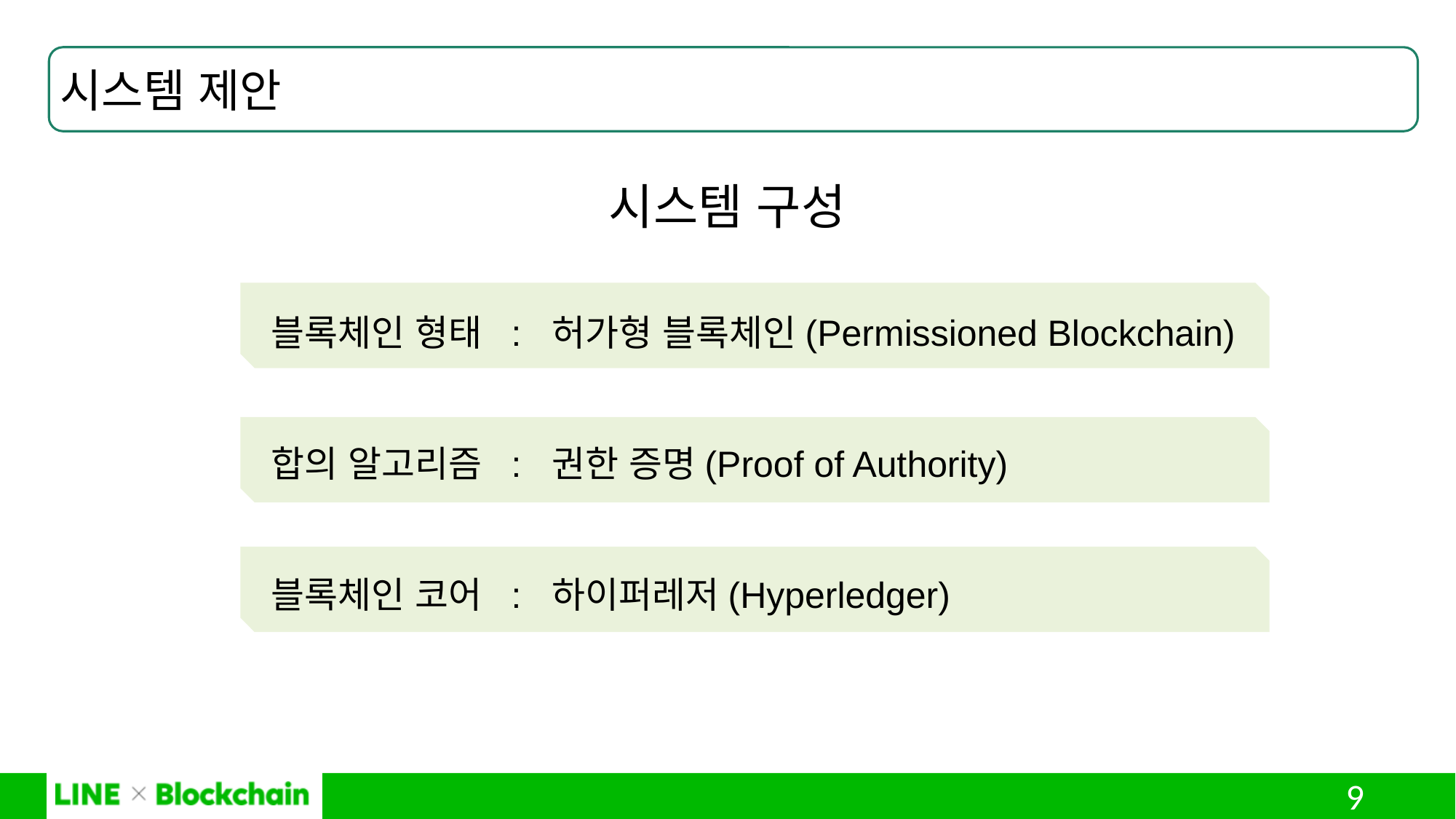

시스템 제안
시스템 구성

블록체인 형태  :

합의 알고리즘  :

블록체인 코어  :
허가형 블록체인(Permissioned Blockchain)

권한 증명(Proof of Authority)

하이퍼레저(Hyperledger)